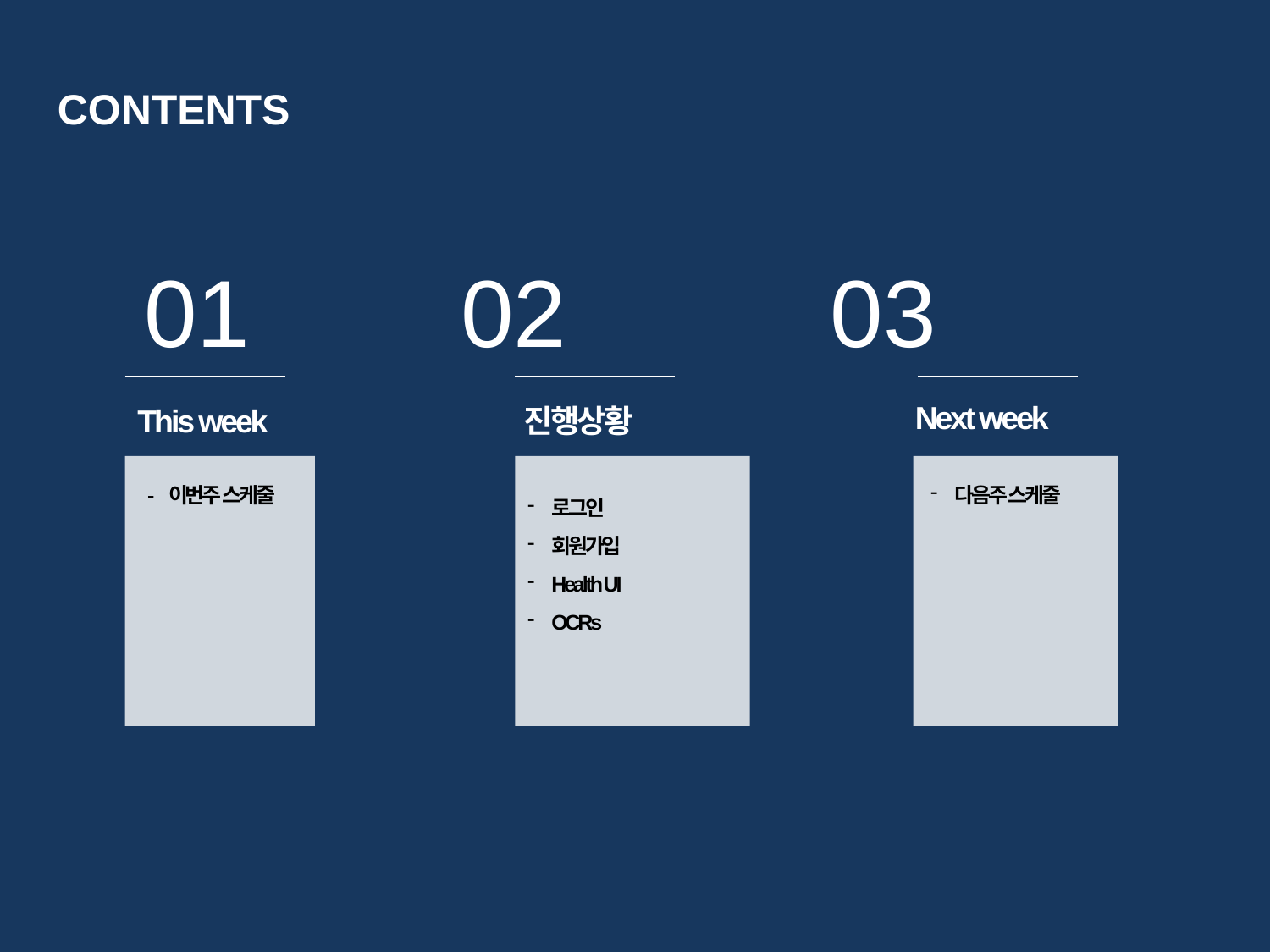

CONTENTS
 01        02          03
    Next week
This week
 진행상황

-  이번주 스케줄

로그인
회원가입
Health UI
OCRs

다음주 스케줄